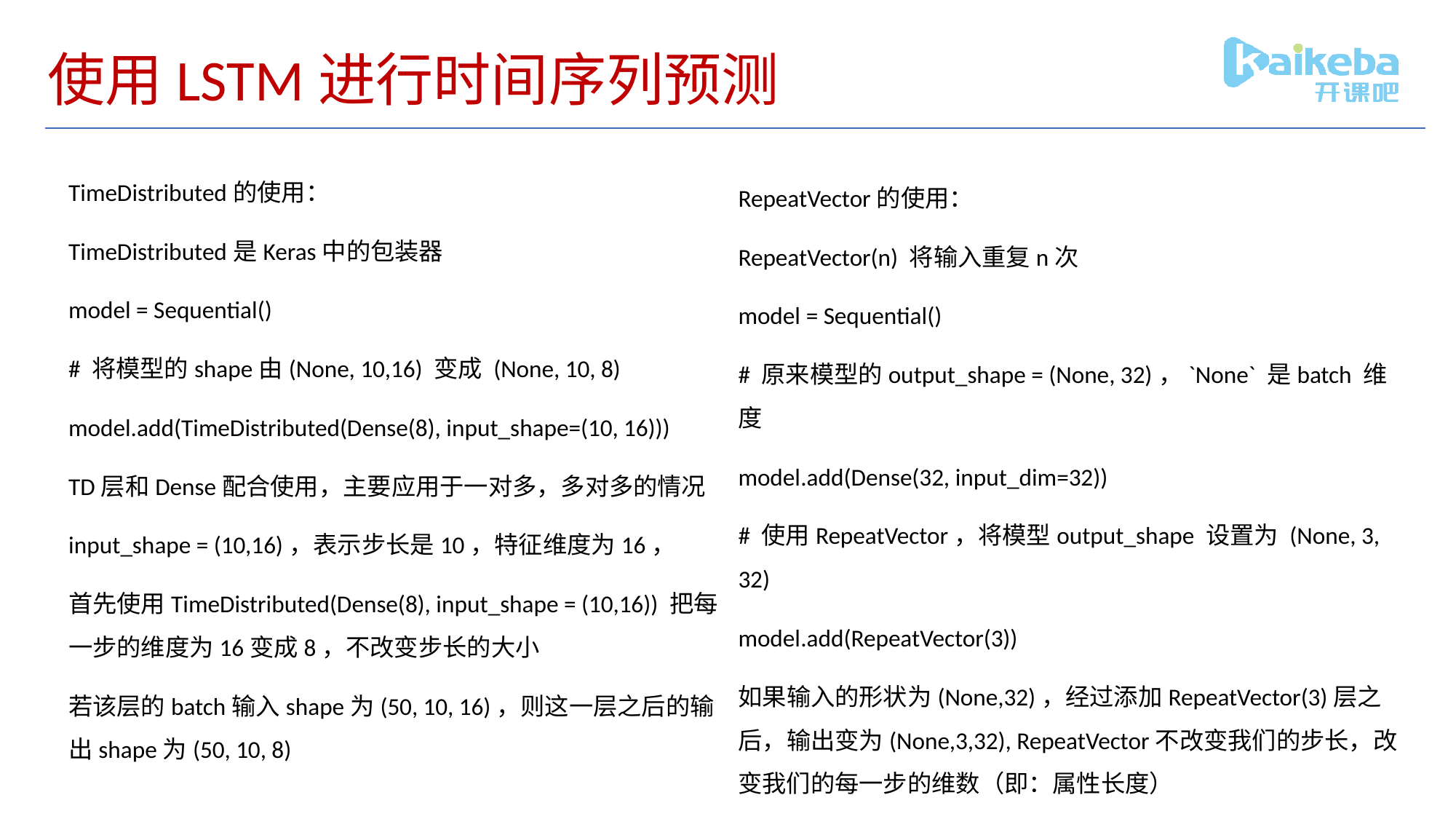

# 使用LSTM进行时间序列预测
TimeDistributed的使用：
TimeDistributed是Keras中的包装器
model = Sequential()
# 将模型的shape由(None, 10,16) 变成 (None, 10, 8)
model.add(TimeDistributed(Dense(8), input_shape=(10, 16)))
TD层和Dense配合使用，主要应用于一对多，多对多的情况
input_shape = (10,16)，表示步长是10，特征维度为16，
首先使用TimeDistributed(Dense(8), input_shape = (10,16)) 把每一步的维度为16变成8，不改变步长的大小
若该层的batch输入shape为(50, 10, 16)，则这一层之后的输出shape为(50, 10, 8)
RepeatVector的使用：
RepeatVector(n) 将输入重复n次
model = Sequential()
# 原来模型的output_shape = (None, 32)，`None` 是batch 维度
model.add(Dense(32, input_dim=32))
# 使用RepeatVector，将模型output_shape 设置为 (None, 3, 32)
model.add(RepeatVector(3))
如果输入的形状为(None,32)，经过添加RepeatVector(3)层之后，输出变为(None,3,32), RepeatVector不改变我们的步长，改变我们的每一步的维数（即：属性长度）